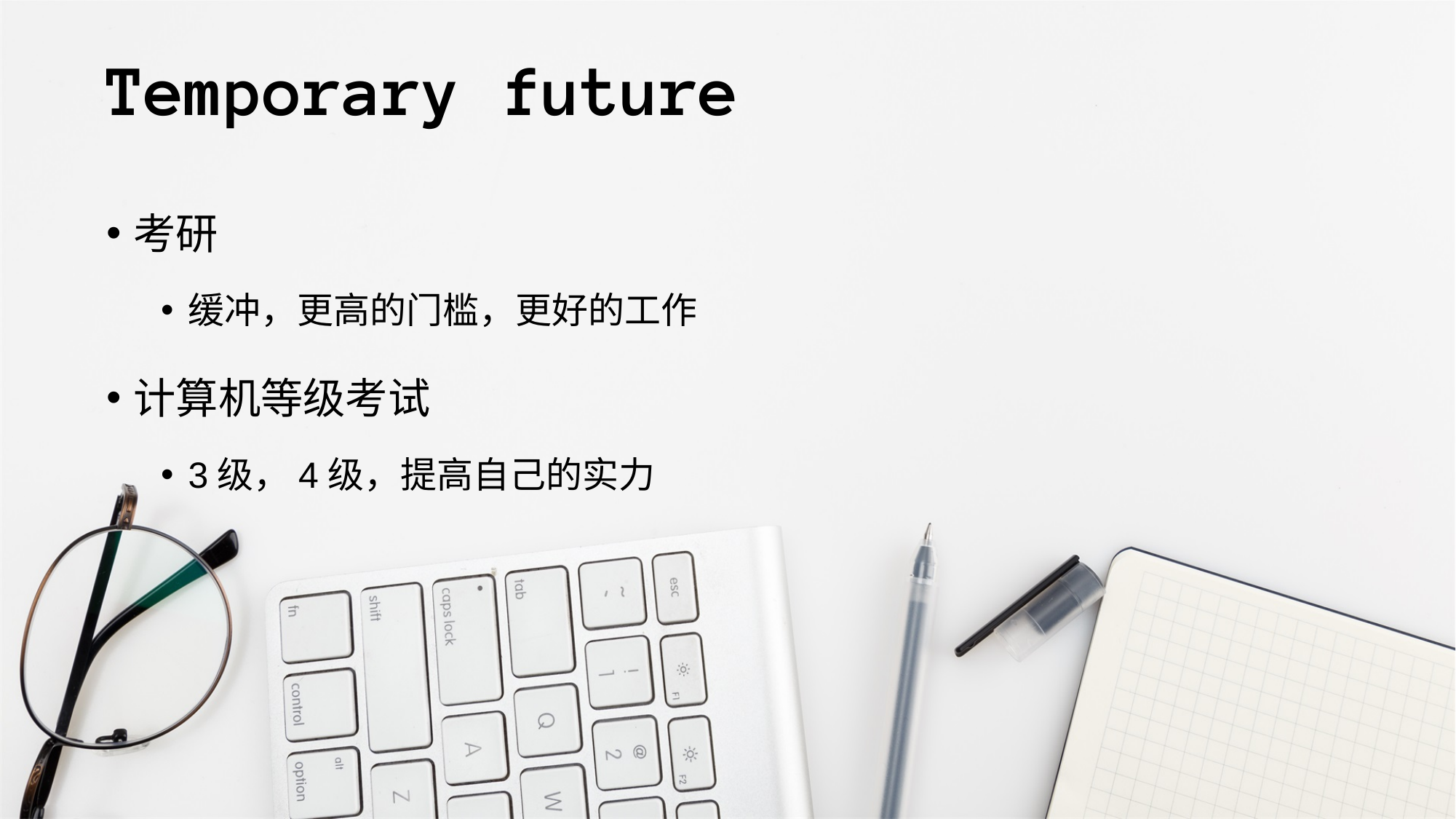

# Temporary future
考研
缓冲，更高的门槛，更好的工作
计算机等级考试
3级，4级，提高自己的实力